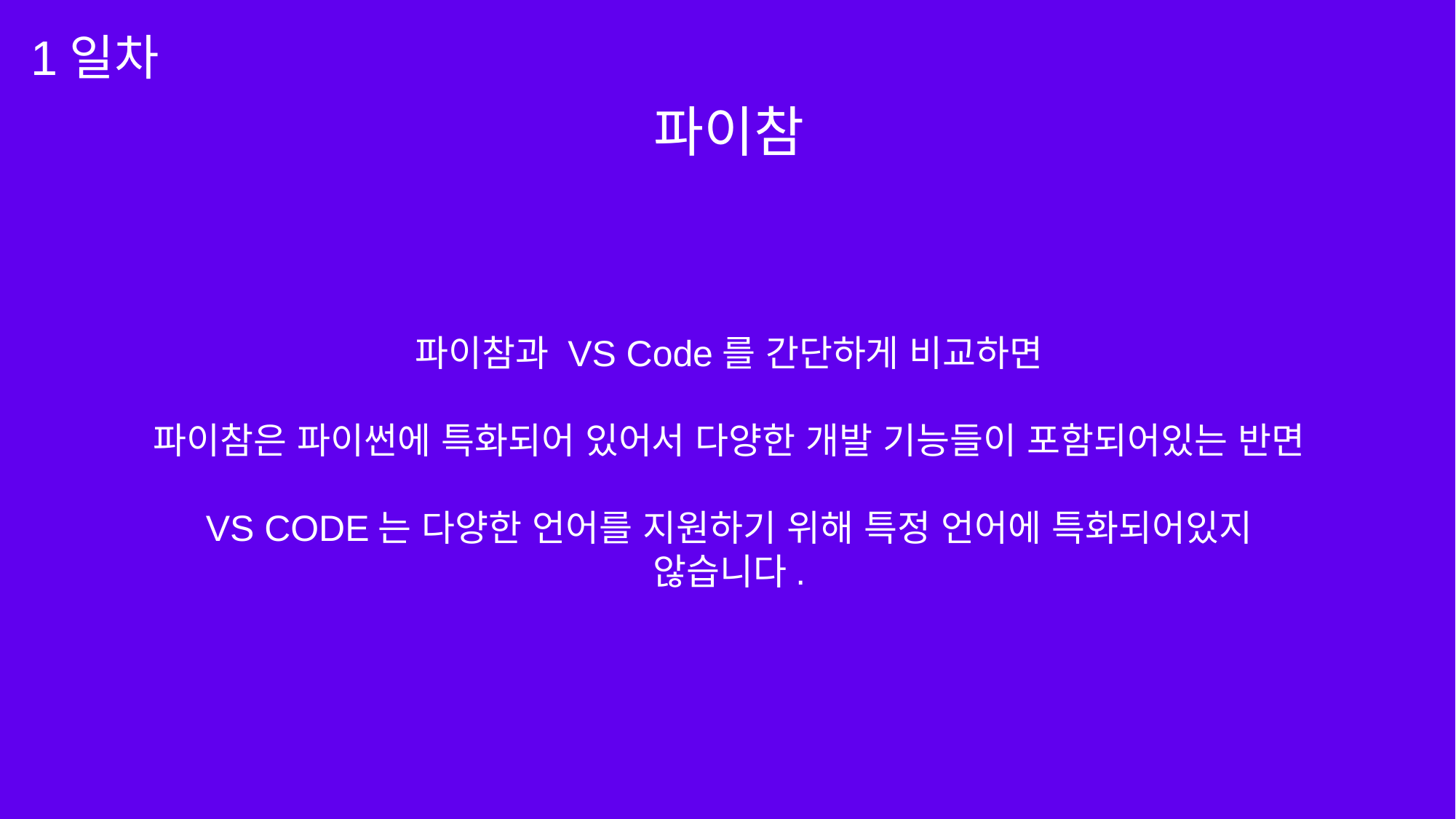

1일차
파이참
파이참과 VS Code를 간단하게 비교하면

파이참은 파이썬에 특화되어 있어서 다양한 개발 기능들이 포함되어있는 반면

VS CODE는 다양한 언어를 지원하기 위해 특정 언어에 특화되어있지
않습니다.